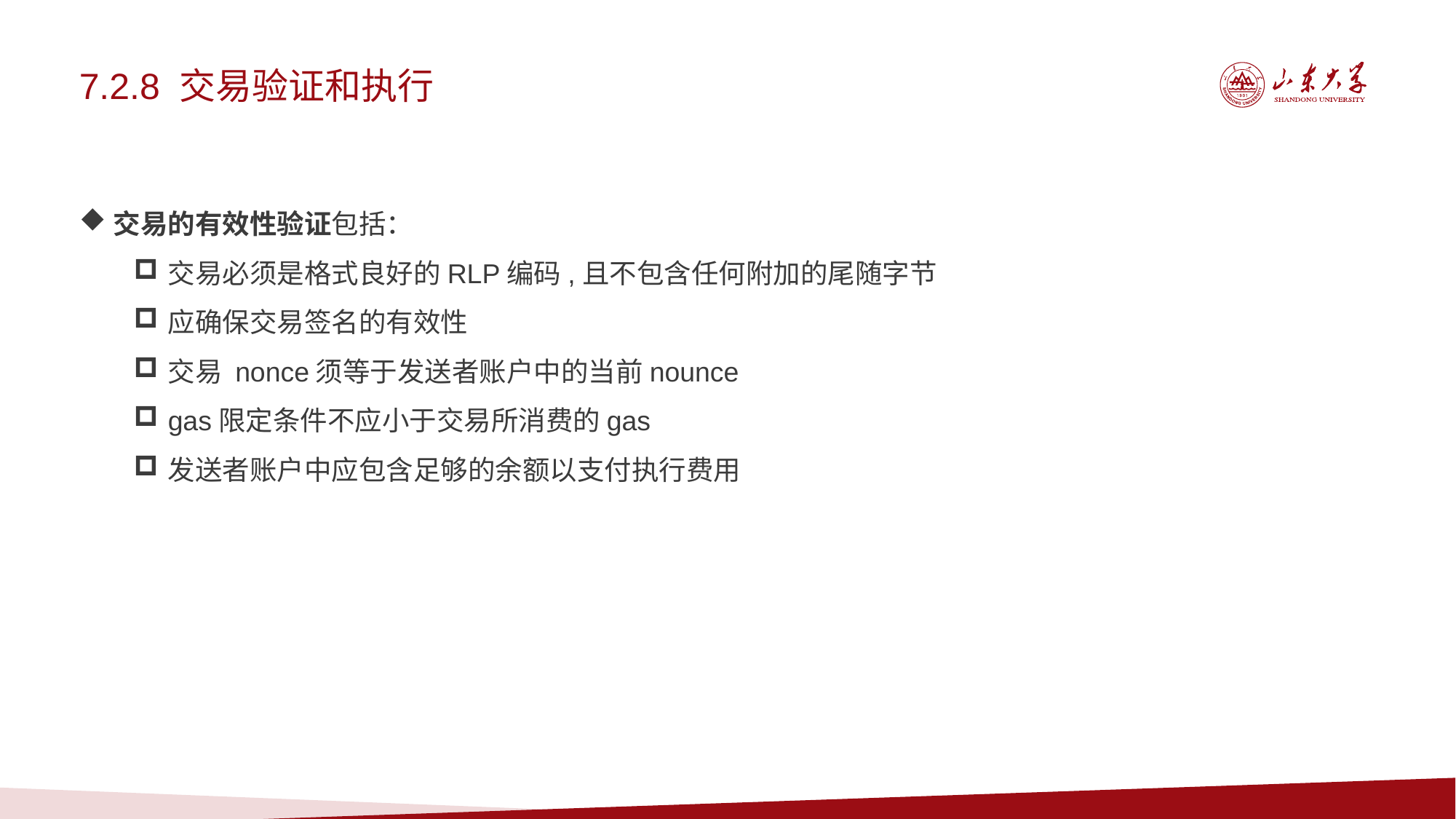

7.2.8 交易验证和执行
交易的有效性验证包括：
交易必须是格式良好的RLP编码,且不包含任何附加的尾随字节
应确保交易签名的有效性
交易 nonce须等于发送者账户中的当前nounce
gas限定条件不应小于交易所消费的gas
发送者账户中应包含足够的余额以支付执行费用